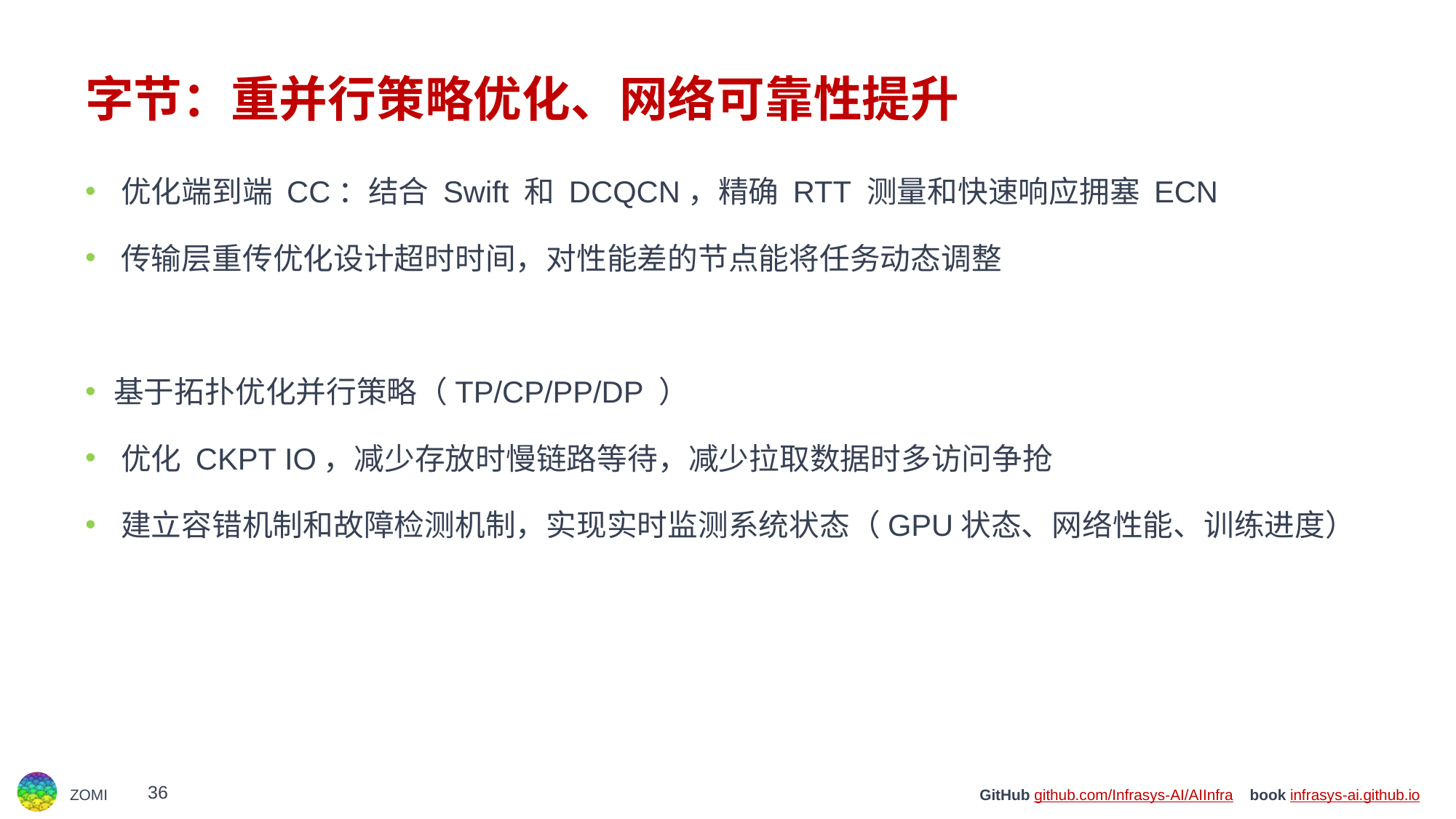

# 字节：重并行策略优化、网络可靠性提升
﻿﻿优化端到端 CC：结合 Swift 和 DCQCN，精确 RTT 测量和快速响应拥塞 ECN
﻿﻿传输层重传优化设计超时时间，对性能差的节点能将任务动态调整

基于拓扑优化并行策略（TP/CP/PP/DP ）
﻿﻿优化 CKPT IO，减少存放时慢链路等待，减少拉取数据时多访问争抢
﻿﻿建立容错机制和故障检测机制，实现实时监测系统状态（GPU状态、网络性能、训练进度）